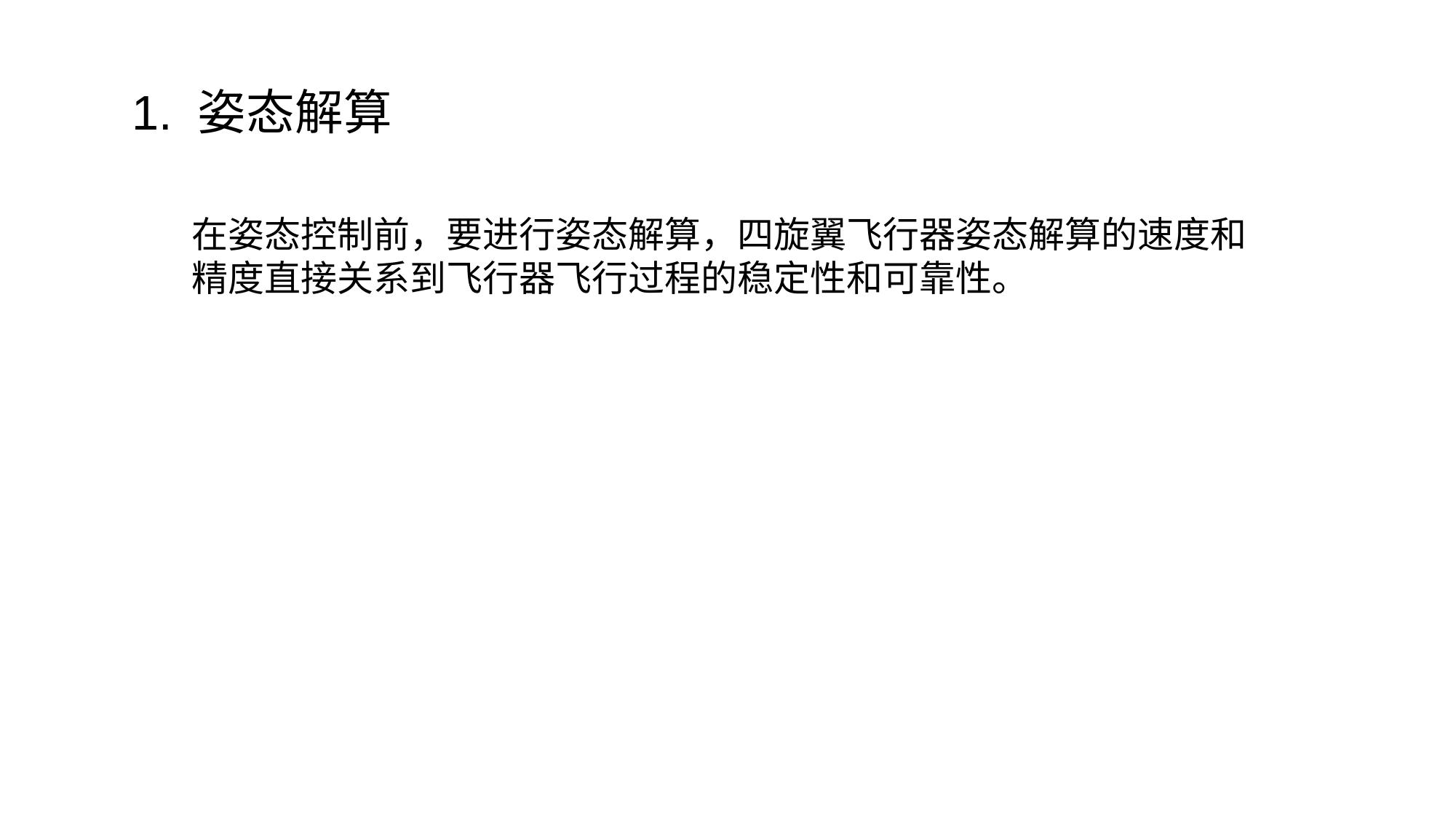

1. 姿态解算
在姿态控制前，要进行姿态解算，四旋翼飞行器姿态解算的速度和精度直接关系到飞行器飞行过程的稳定性和可靠性。